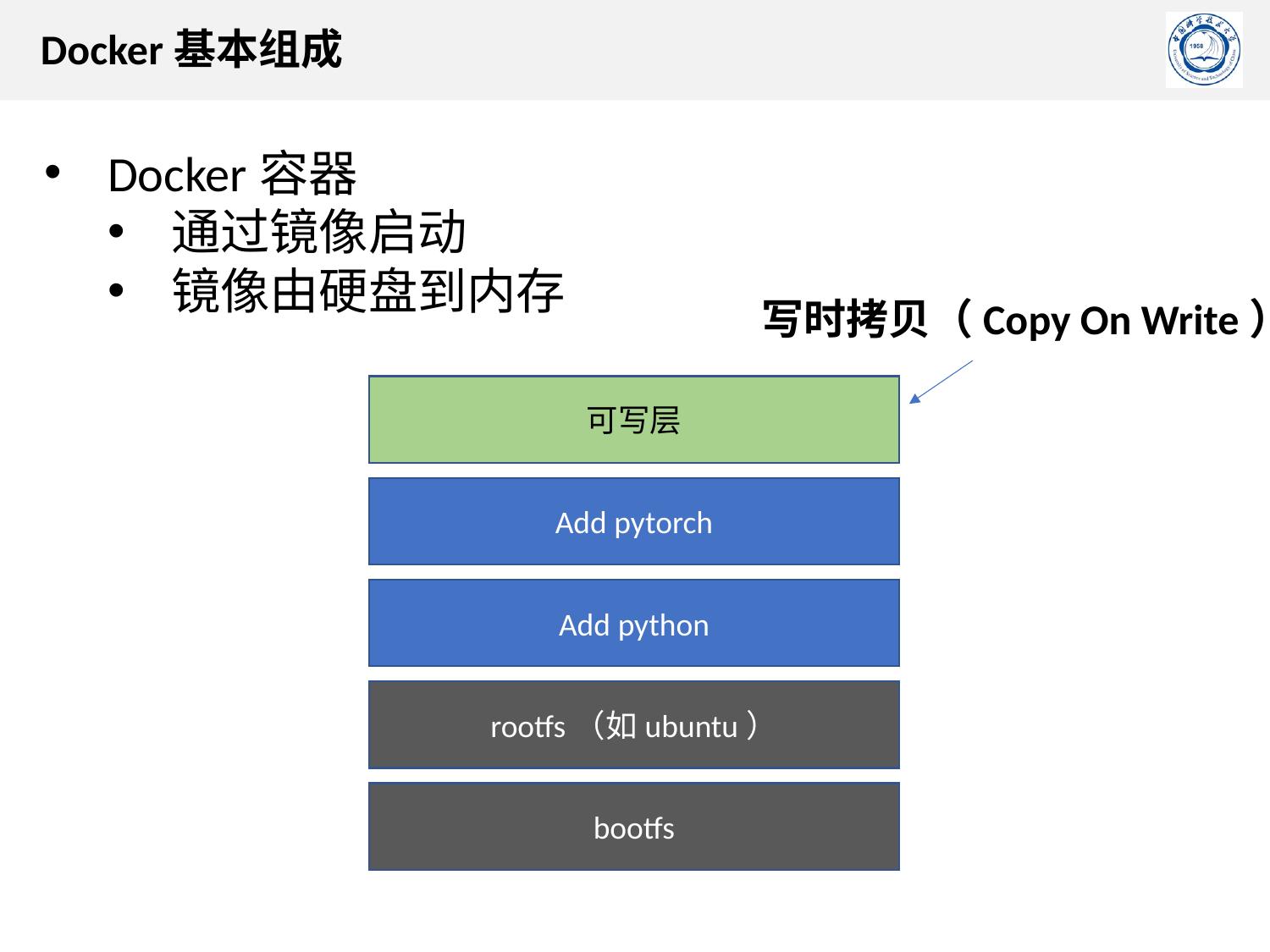

Docker基本组成
Docker容器
通过镜像启动
镜像由硬盘到内存

写时拷贝（Copy On Write）
可写层
Add pytorch
Add python
rootfs（如ubuntu）
bootfs